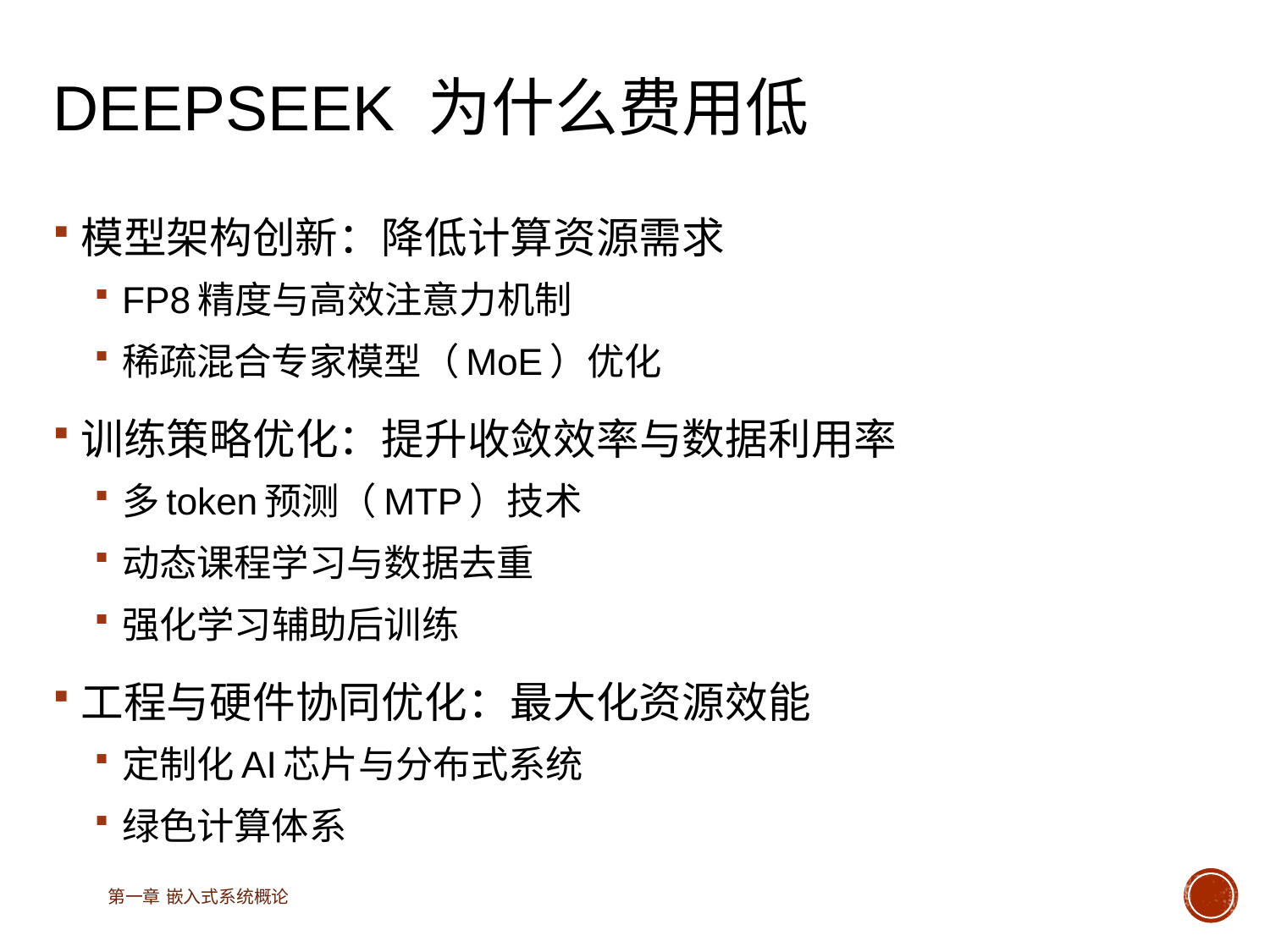

# deepseek 为什么费用低
模型架构创新：降低计算资源需求
FP8精度与高效注意力机制
稀疏混合专家模型（MoE）优化
训练策略优化：提升收敛效率与数据利用率
多token预测（MTP）技术
动态课程学习与数据去重
强化学习辅助后训练
工程与硬件协同优化：最大化资源效能
定制化AI芯片与分布式系统
绿色计算体系

第一章 嵌入式系统概论

17